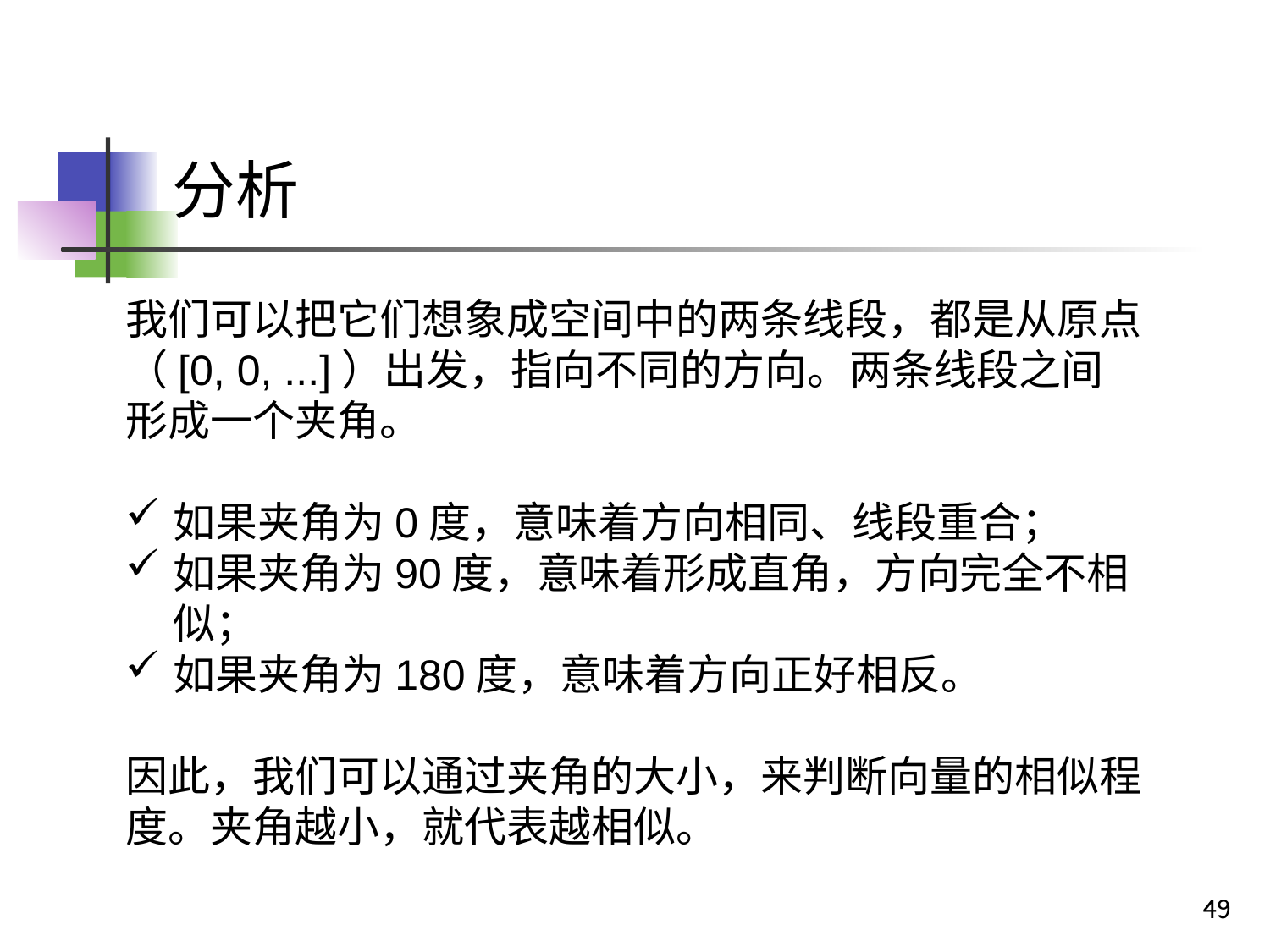

# 分析
我们可以把它们想象成空间中的两条线段，都是从原点（[0, 0, ...]）出发，指向不同的方向。两条线段之间形成一个夹角。

如果夹角为0度，意味着方向相同、线段重合；
如果夹角为90度，意味着形成直角，方向完全不相似；
如果夹角为180度，意味着方向正好相反。

因此，我们可以通过夹角的大小，来判断向量的相似程度。夹角越小，就代表越相似。
49